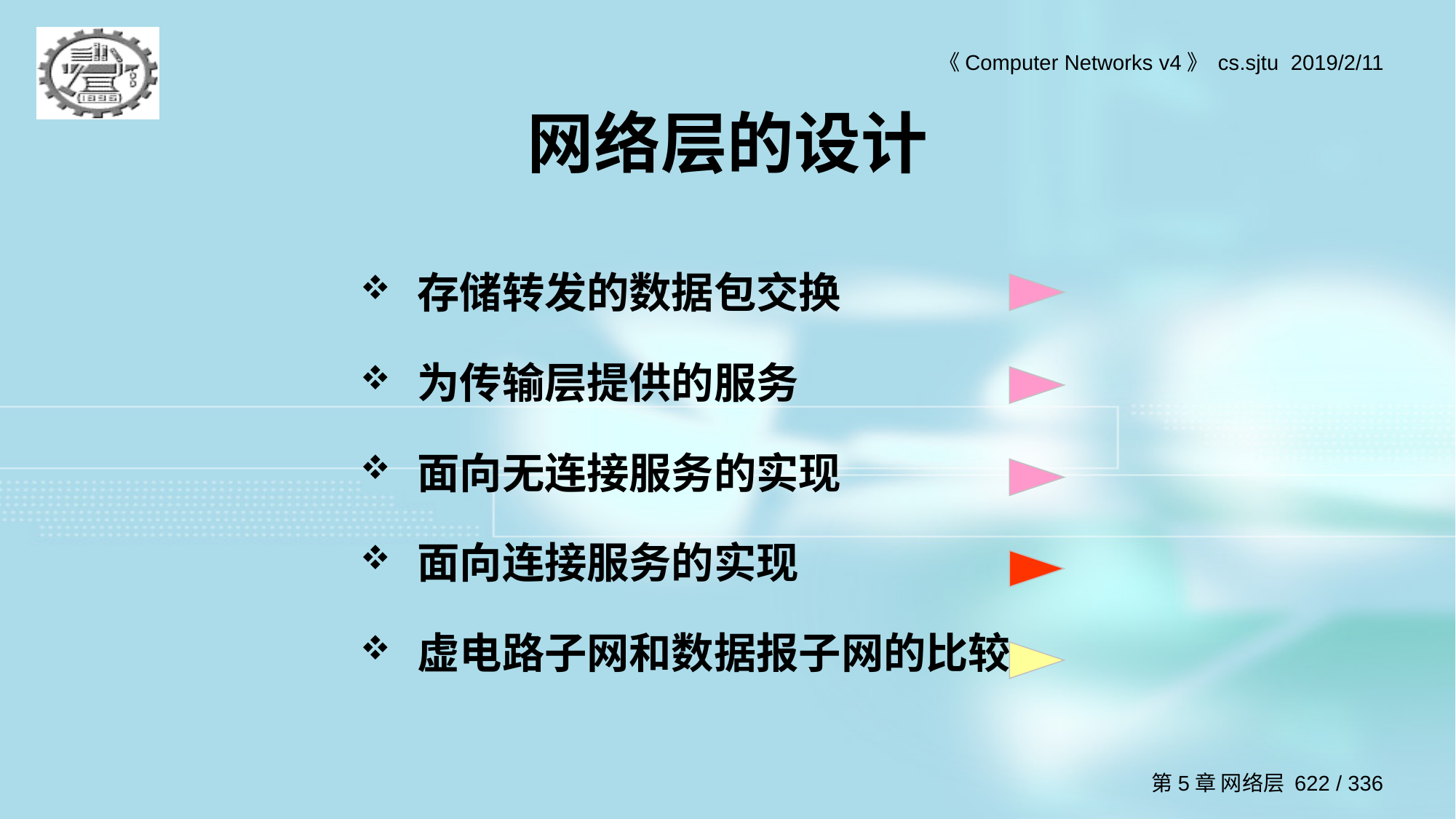

# 网络层的设计
存储转发的数据包交换
为传输层提供的服务
面向无连接服务的实现
面向连接服务的实现
虚电路子网和数据报子网的比较